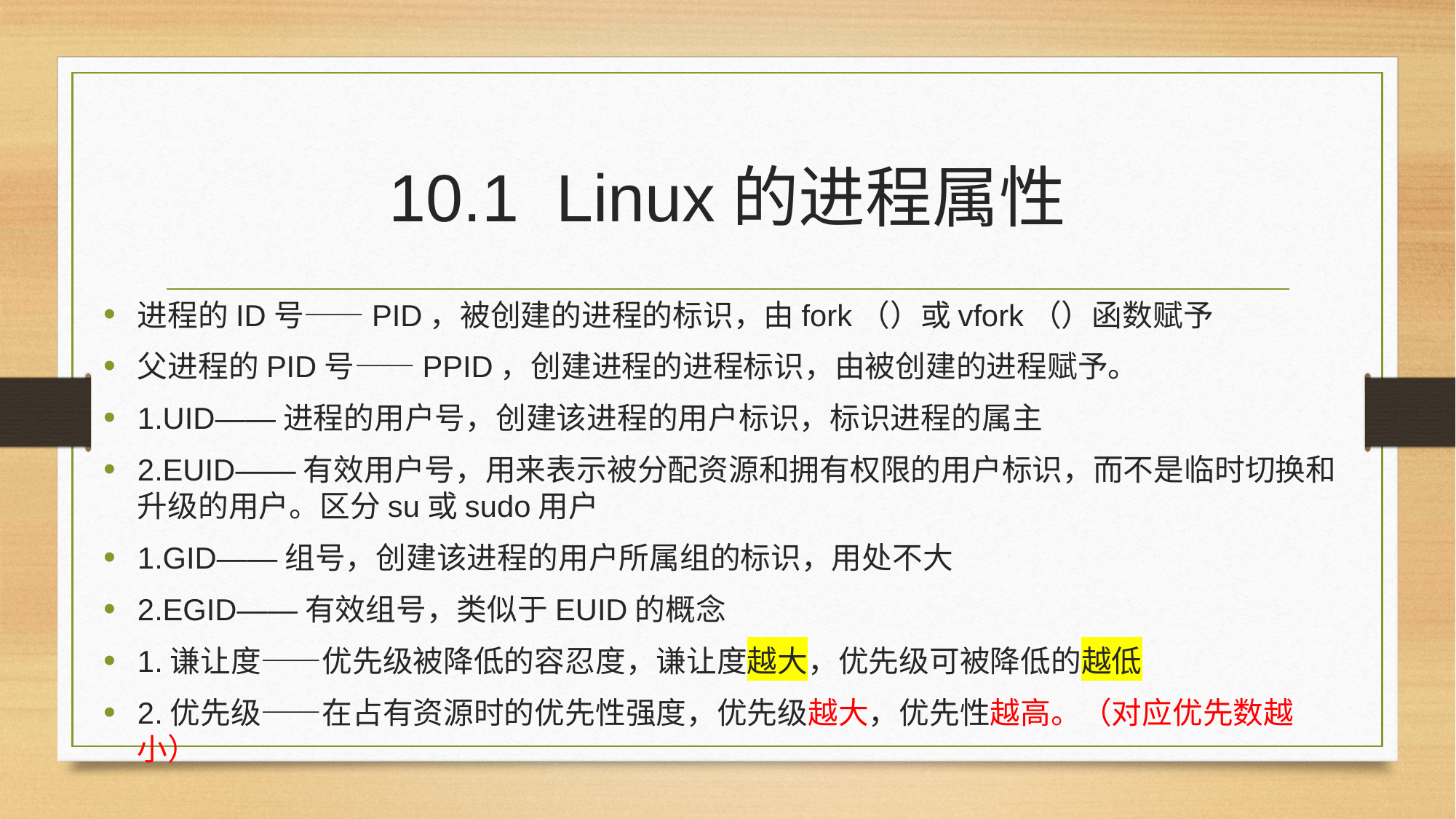

# 10.1  Linux的进程属性
进程的ID号——PID，被创建的进程的标识，由fork（）或vfork（）函数赋予
父进程的PID号——PPID，创建进程的进程标识，由被创建的进程赋予。
1.UID——进程的用户号，创建该进程的用户标识，标识进程的属主
2.EUID——有效用户号，用来表示被分配资源和拥有权限的用户标识，而不是临时切换和升级的用户。区分su或sudo用户
1.GID——组号，创建该进程的用户所属组的标识，用处不大
2.EGID——有效组号，类似于EUID的概念
1.谦让度——优先级被降低的容忍度，谦让度越大，优先级可被降低的越低
2.优先级——在占有资源时的优先性强度，优先级越大，优先性越高。（对应优先数越小）